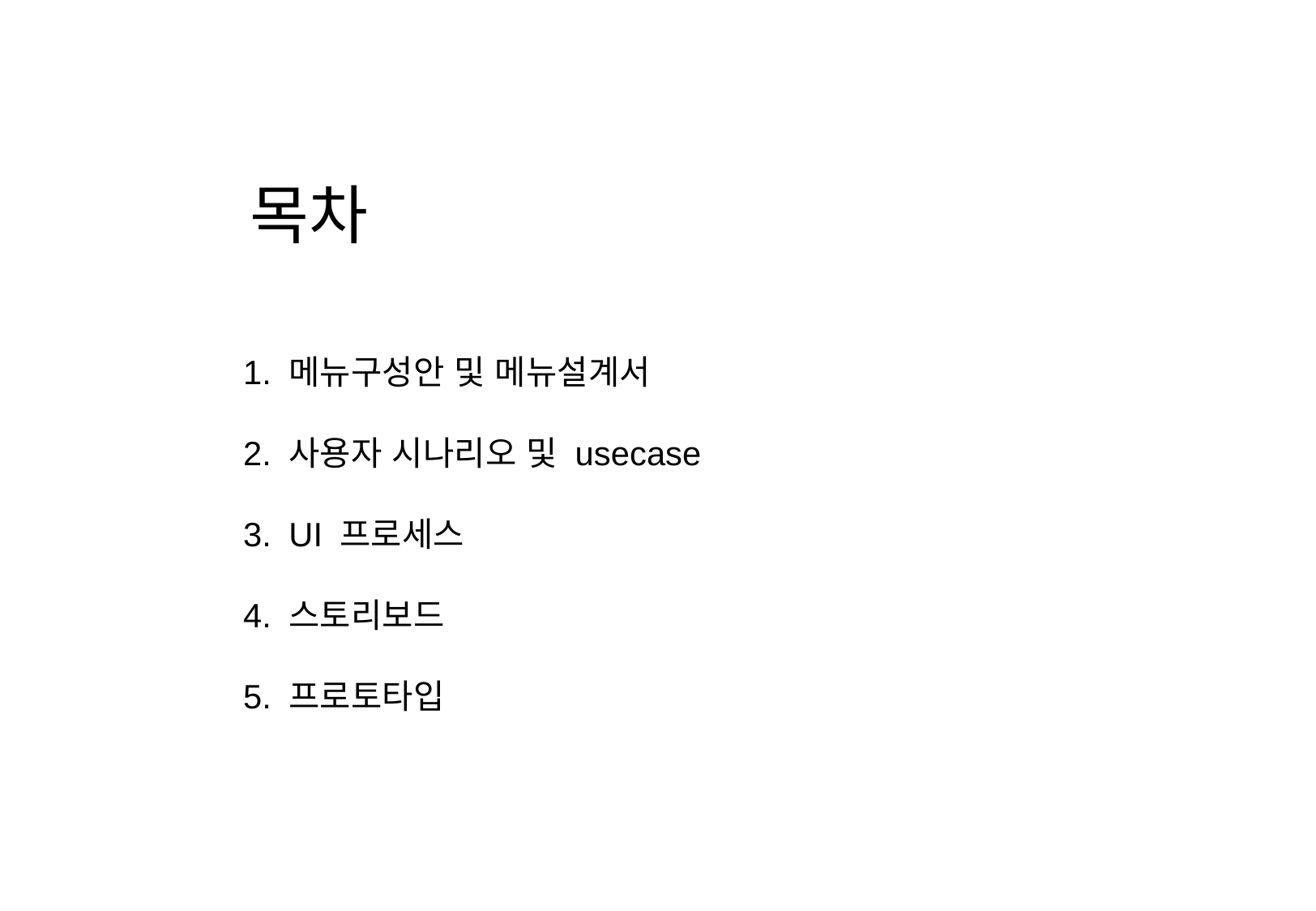

목차
메뉴구성안 및 메뉴설계서
사용자 시나리오 및 usecase
UI 프로세스
스토리보드
프로토타입